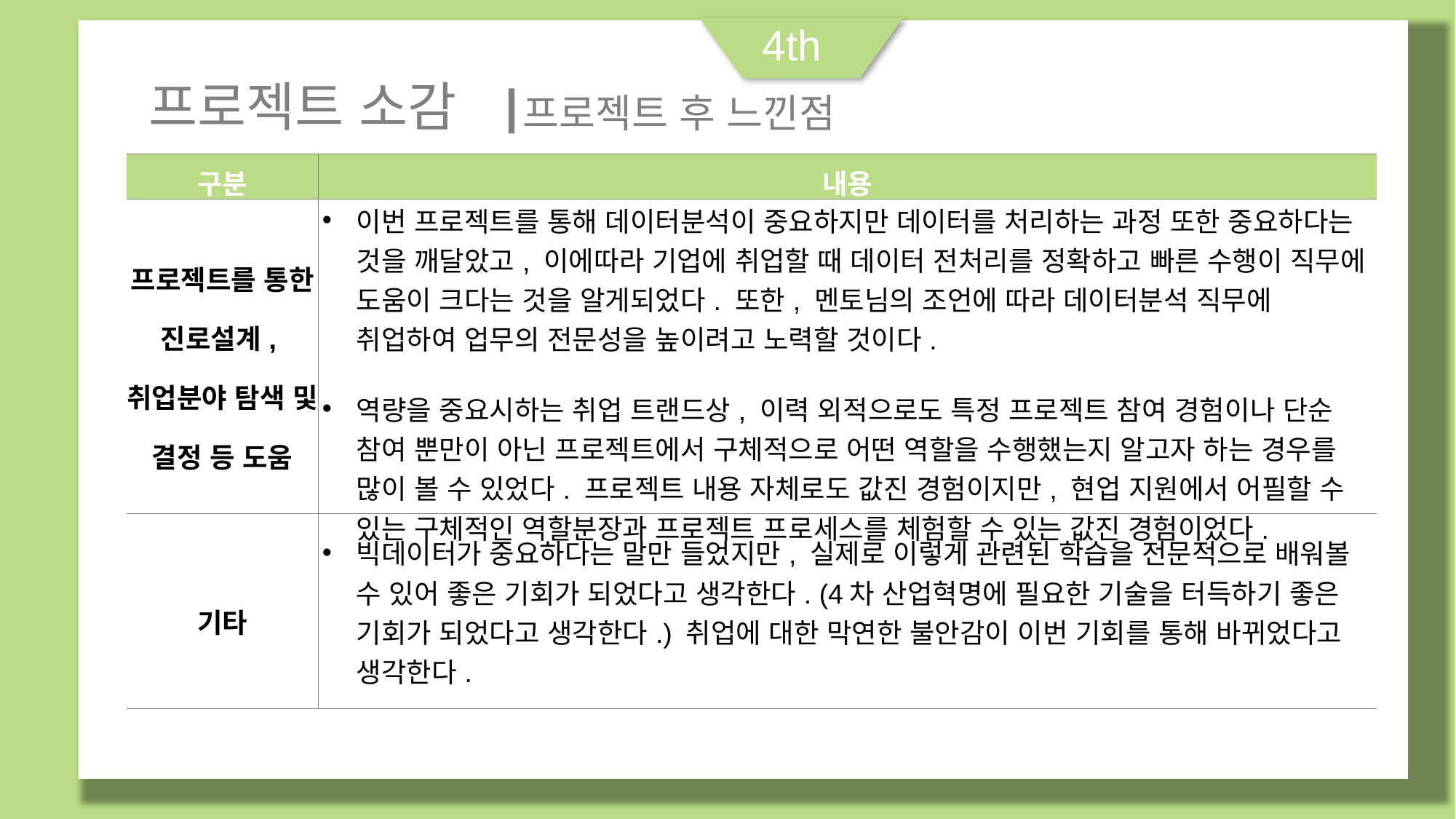

4th

프로젝트 소감
프로젝트 후 느낀점

| 구분 | 내용 |
| --- | --- |
| 프로젝트를 통한 진로설계, 취업분야 탐색 및 결정 등 도움 | 이번 프로젝트를 통해 데이터분석이 중요하지만 데이터를 처리하는 과정 또한 중요하다는 것을 깨달았고, 이에따라 기업에 취업할 때 데이터 전처리를 정확하고 빠른 수행이 직무에 도움이 크다는 것을 알게되었다. 또한, 멘토님의 조언에 따라 데이터분석 직무에 취업하여 업무의 전문성을 높이려고 노력할 것이다. 역량을 중요시하는 취업 트랜드상, 이력 외적으로도 특정 프로젝트 참여 경험이나 단순 참여 뿐만이 아닌 프로젝트에서 구체적으로 어떤 역할을 수행했는지 알고자 하는 경우를 많이 볼 수 있었다. 프로젝트 내용 자체로도 값진 경험이지만, 현업 지원에서 어필할 수 있는 구체적인 역할분장과 프로젝트 프로세스를 체험할 수 있는 값진 경험이었다. |
| 기타 | 빅데이터가 중요하다는 말만 들었지만, 실제로 이렇게 관련된 학습을 전문적으로 배워볼 수 있어 좋은 기회가 되었다고 생각한다. (4차 산업혁명에 필요한 기술을 터득하기 좋은 기회가 되었다고 생각한다.) 취업에 대한 막연한 불안감이 이번 기회를 통해 바뀌었다고 생각한다. |
프로젝트 수행절차 & 방법